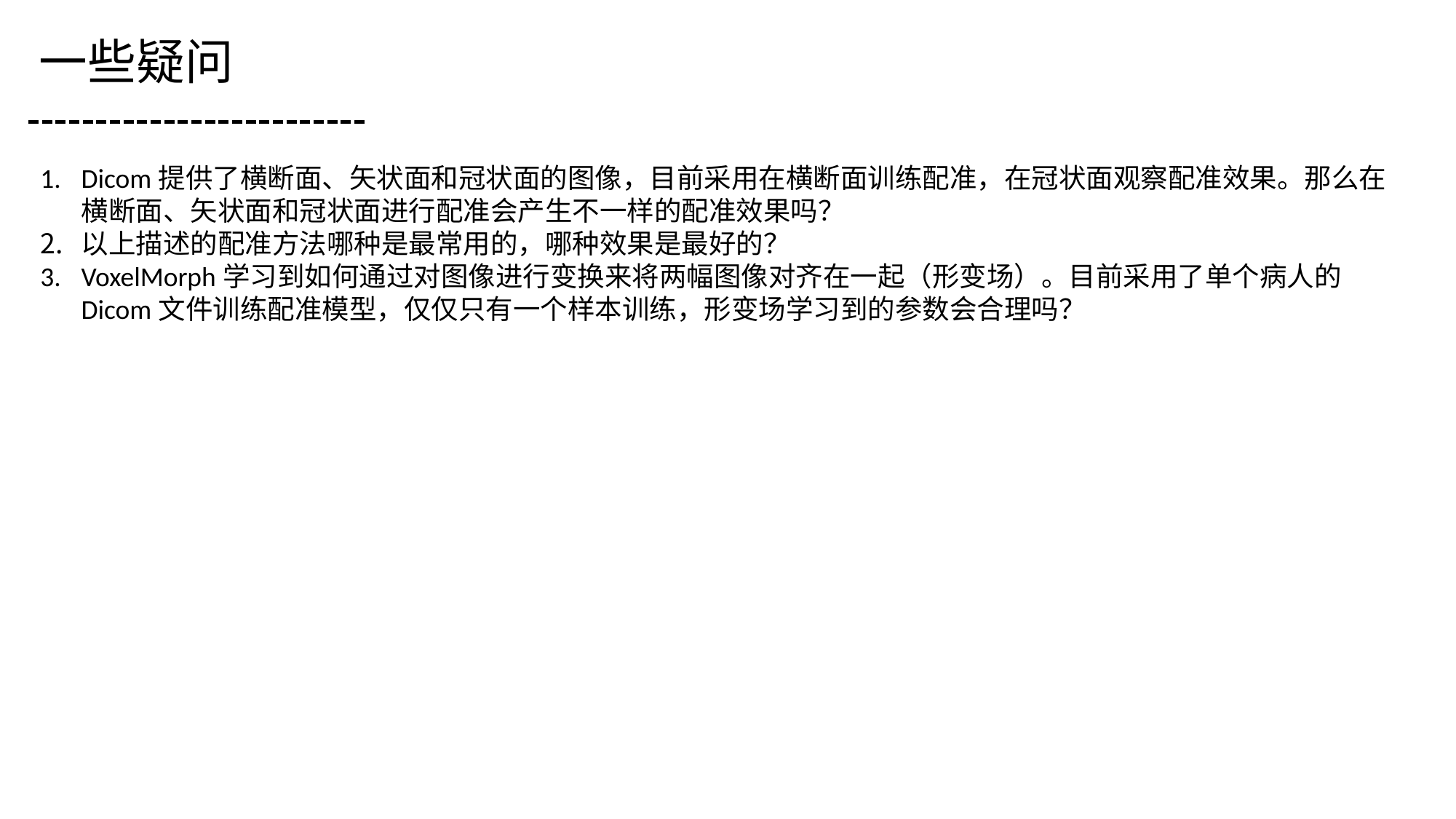

一些疑问
Dicom提供了横断面、矢状面和冠状面的图像，目前采用在横断面训练配准，在冠状面观察配准效果。那么在横断面、矢状面和冠状面进行配准会产生不一样的配准效果吗？
以上描述的配准方法哪种是最常用的，哪种效果是最好的？
VoxelMorph学习到如何通过对图像进行变换来将两幅图像对齐在一起（形变场）。目前采用了单个病人的Dicom文件训练配准模型，仅仅只有一个样本训练，形变场学习到的参数会合理吗？